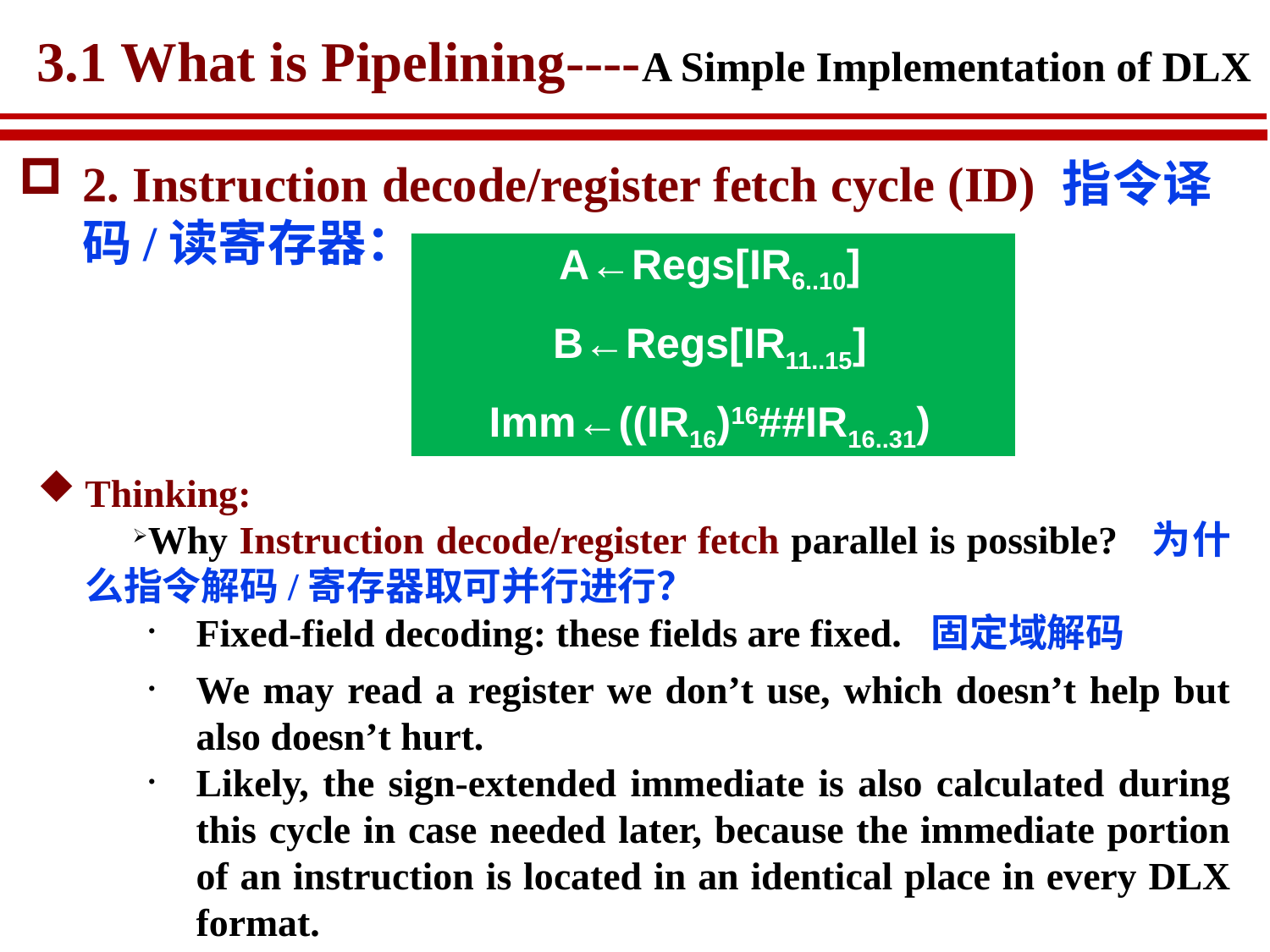

# 3.1 What is Pipelining----A Simple Implementation of DLX
2. Instruction decode/register fetch cycle (ID) 指令译码/读寄存器：
A←Regs[IR6..10]
B←Regs[IR11..15]
Imm←((IR16)16##IR16..31)

Thinking:
Why Instruction decode/register fetch parallel is possible?  为什么指令解码/寄存器取可并行进行？
Fixed-field decoding: these fields are fixed.  固定域解码
We may read a register we don’t use, which doesn’t help but also doesn’t hurt.
Likely, the sign-extended immediate is also calculated during this cycle in case needed later, because the immediate portion of an instruction is located in an identical place in every DLX format.